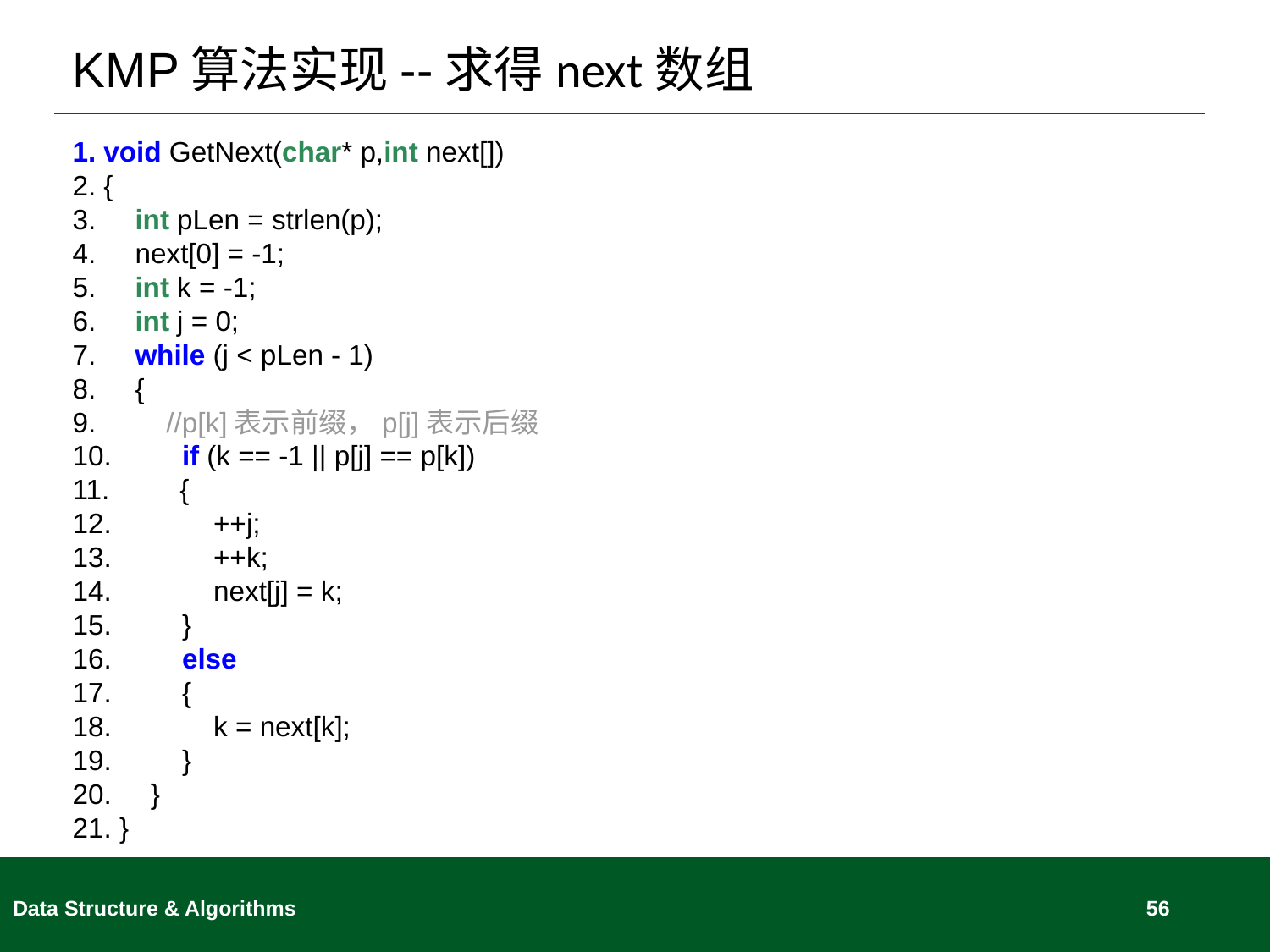

# KMP算法实现--求得next数组
 void GetNext(char* p,int next[])
 {
     int pLen = strlen(p);
     next[0] = -1;
     int k = -1;
     int j = 0;
     while (j < pLen - 1)
     {
         //p[k]表示前缀，p[j]表示后缀
         if (k == -1 || p[j] == p[k])
         {
             ++j;
             ++k;
             next[j] = k;
         }
         else
         {
             k = next[k];
         }
     }
 }
Data Structure & Algorithms
56